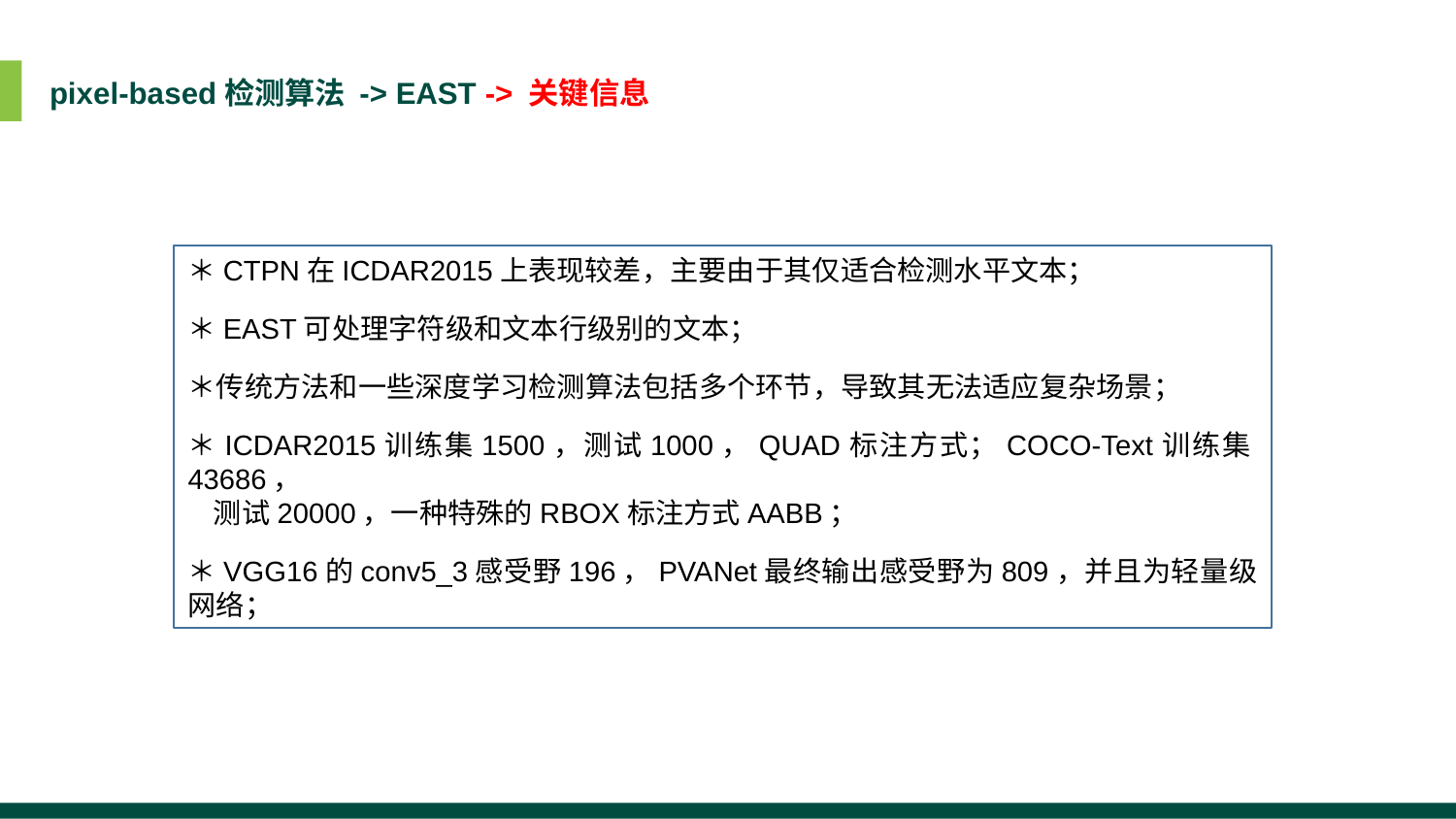

pixel-based检测算法 -> EAST -> 关键信息
＊CTPN在ICDAR2015上表现较差，主要由于其仅适合检测水平文本；
＊EAST可处理字符级和文本行级别的文本；
＊传统方法和一些深度学习检测算法包括多个环节，导致其无法适应复杂场景；
＊ICDAR2015训练集1500，测试1000，QUAD标注方式；COCO-Text训练集43686，
   测试20000，一种特殊的RBOX标注方式AABB；
＊VGG16的conv5_3感受野196，PVANet最终输出感受野为809，并且为轻量级网络；